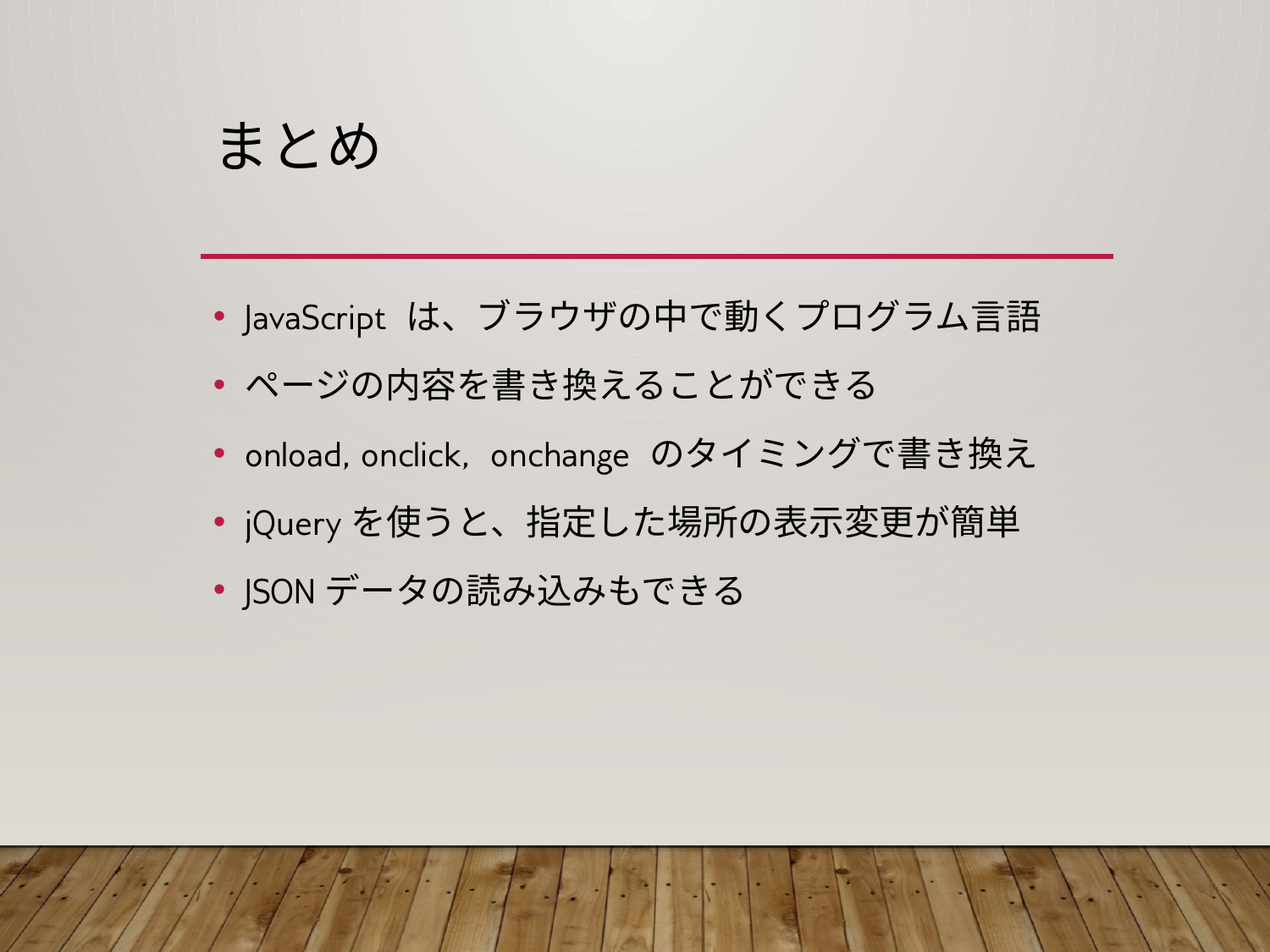

# まとめ
JavaScript は、ブラウザの中で動くプログラム言語
ページの内容を書き換えることができる
onload, onclick,  onchange のタイミングで書き換え
jQueryを使うと、指定した場所の表示変更が簡単
JSONデータの読み込みもできる